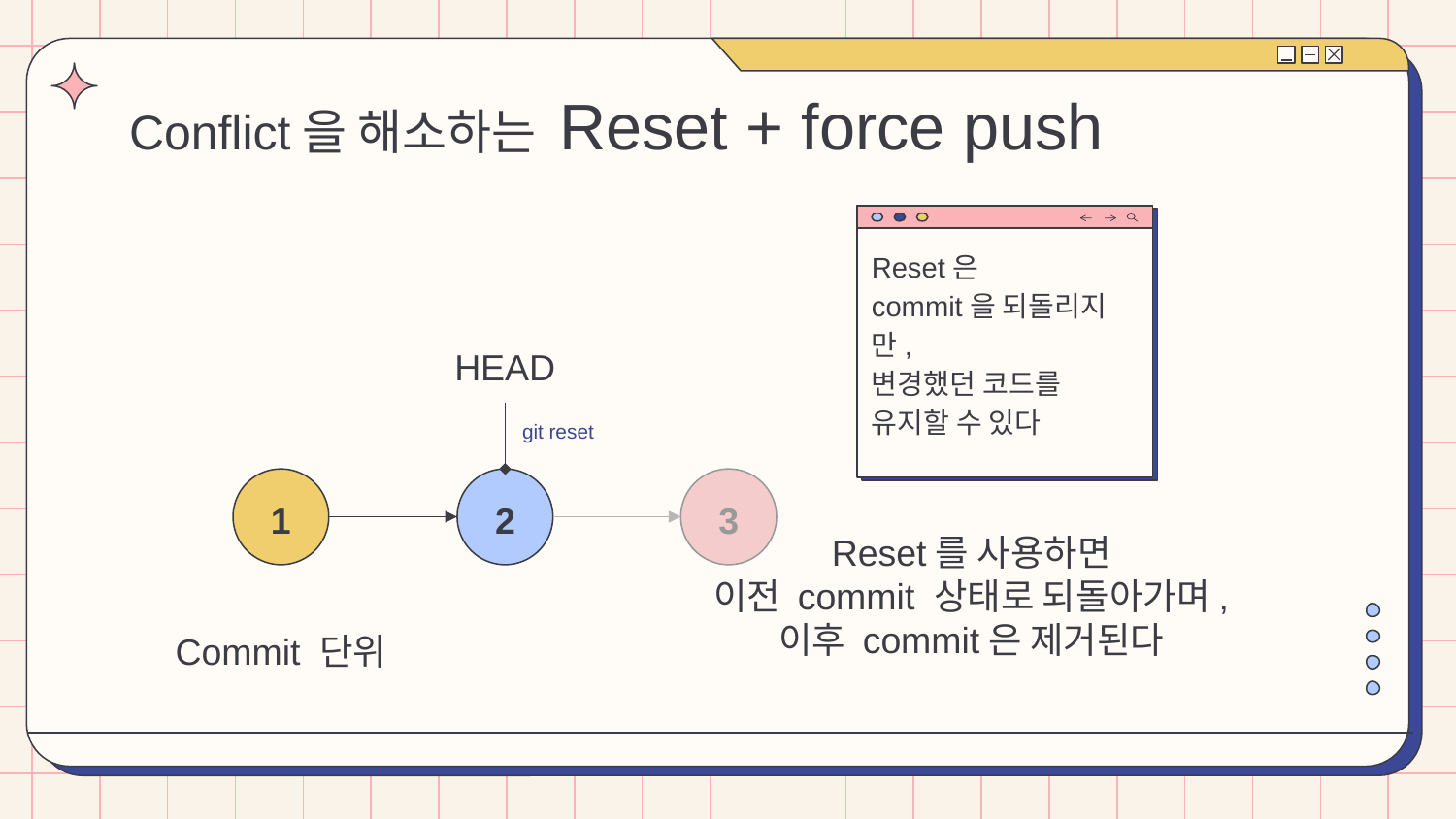

# Conflict을 해소하는 Reset + force push

Reset은
commit을 되돌리지만,
변경했던 코드를 유지할 수 있다

HEAD
git reset
1
2
3
Reset를 사용하면
이전 commit 상태로 되돌아가며,
이후 commit은 제거된다
Commit 단위